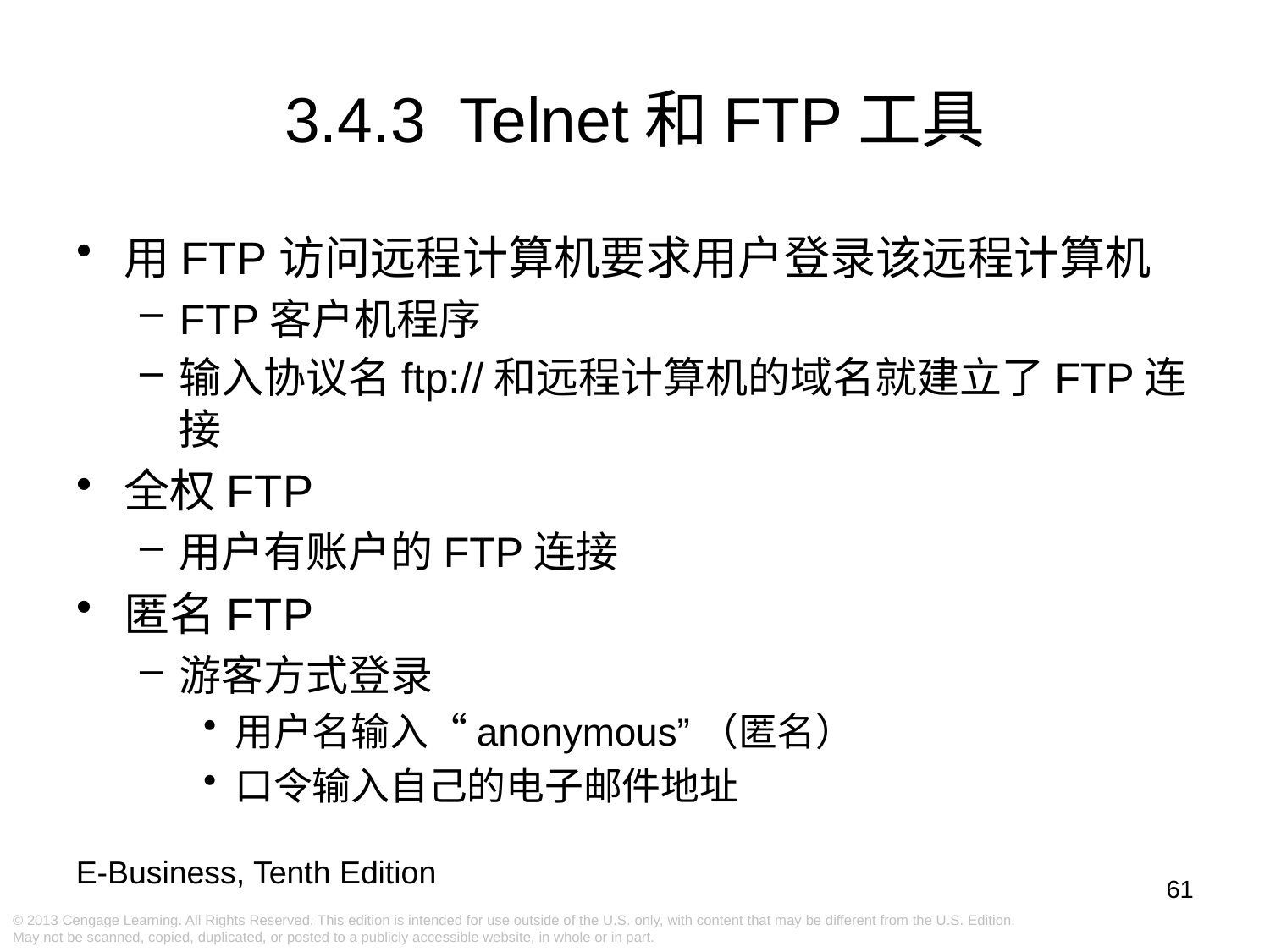

# 3.4.3  Telnet和FTP工具
用FTP访问远程计算机要求用户登录该远程计算机
FTP客户机程序
输入协议名ftp://和远程计算机的域名就建立了FTP连接
全权FTP
用户有账户的FTP连接
匿名FTP
游客方式登录
用户名输入“anonymous”（匿名）
口令输入自己的电子邮件地址
61